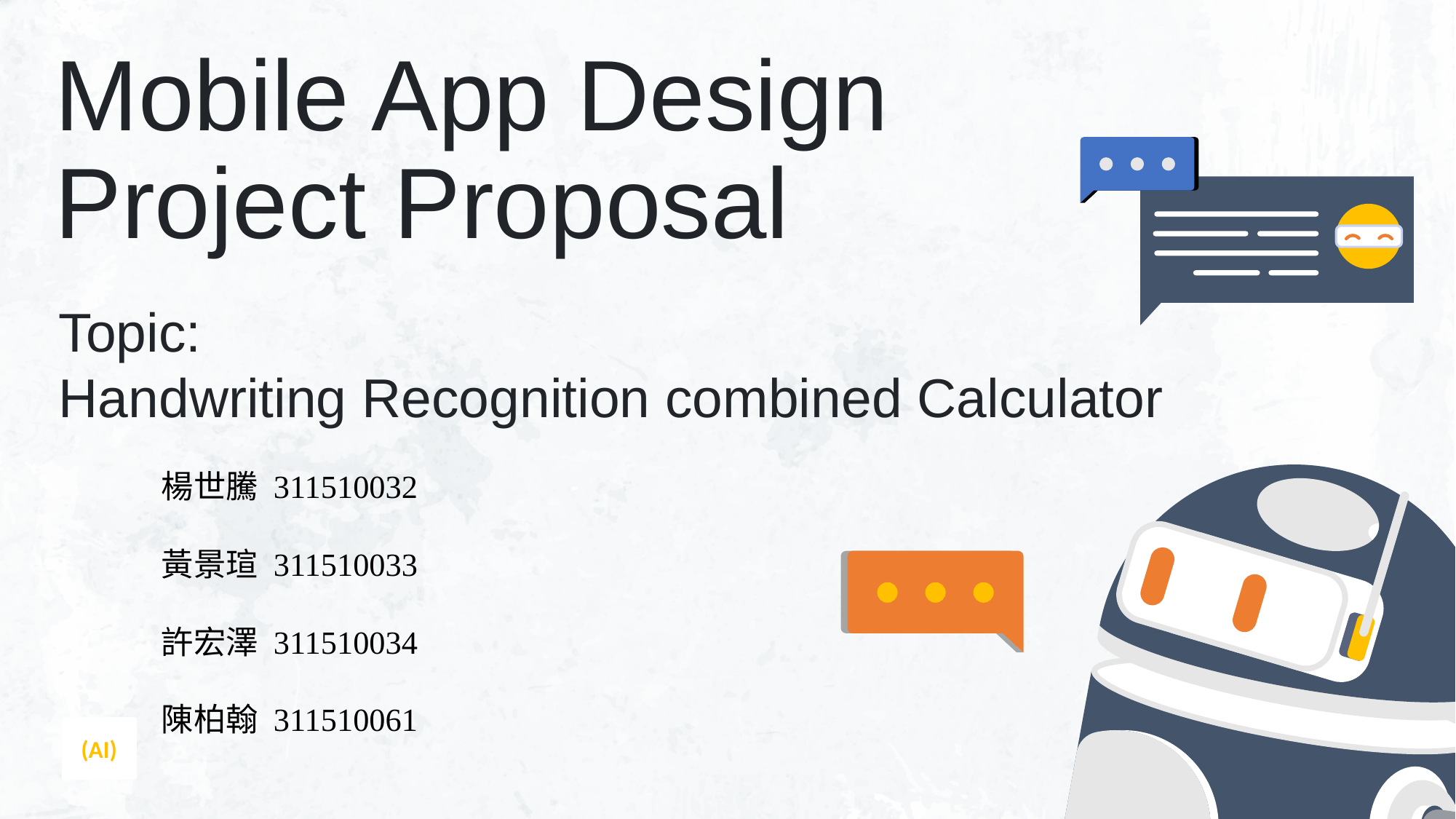

# Mobile App Design Project Proposal

Topic:
Handwriting Recognition combined Calculator
楊世騰 311510032
黃景瑄 311510033
許宏澤 311510034
陳柏翰 311510061

(AI)